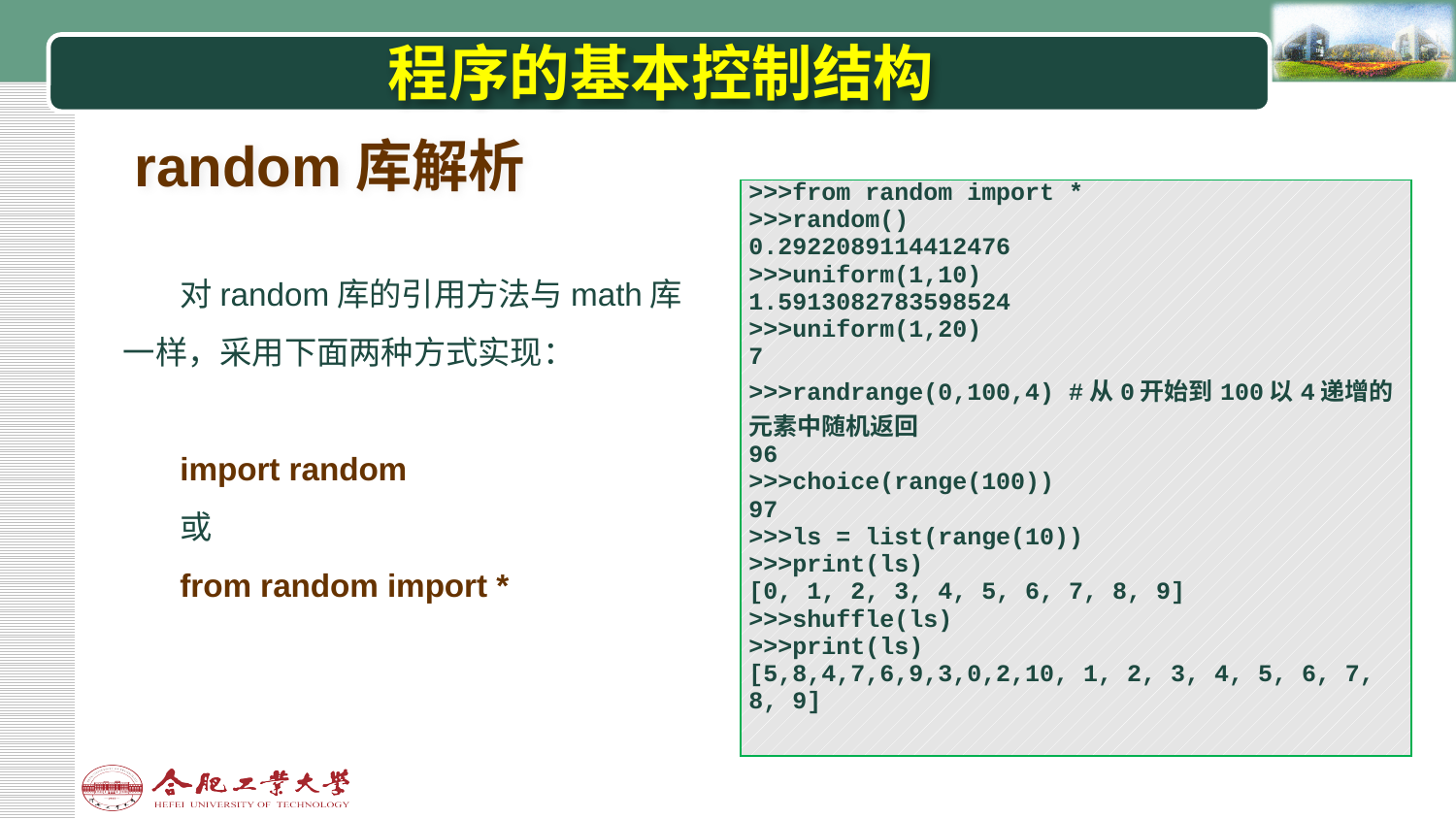

# 程序的基本控制结构
random库解析
| >>>from random import \* >>>random() 0.2922089114412476 >>>uniform(1,10) 1.5913082783598524 >>>uniform(1,20) 7 >>>randrange(0,100,4) #从0开始到100以4递增的元素中随机返回 96 >>>choice(range(100)) 97 >>>ls = list(range(10)) >>>print(ls) [0, 1, 2, 3, 4, 5, 6, 7, 8, 9] >>>shuffle(ls) >>>print(ls) [5,8,4,7,6,9,3,0,2,10, 1, 2, 3, 4, 5, 6, 7, 8, 9] |
| --- |
对random库的引用方法与math库一样，采用下面两种方式实现：

import random
或
from random import *